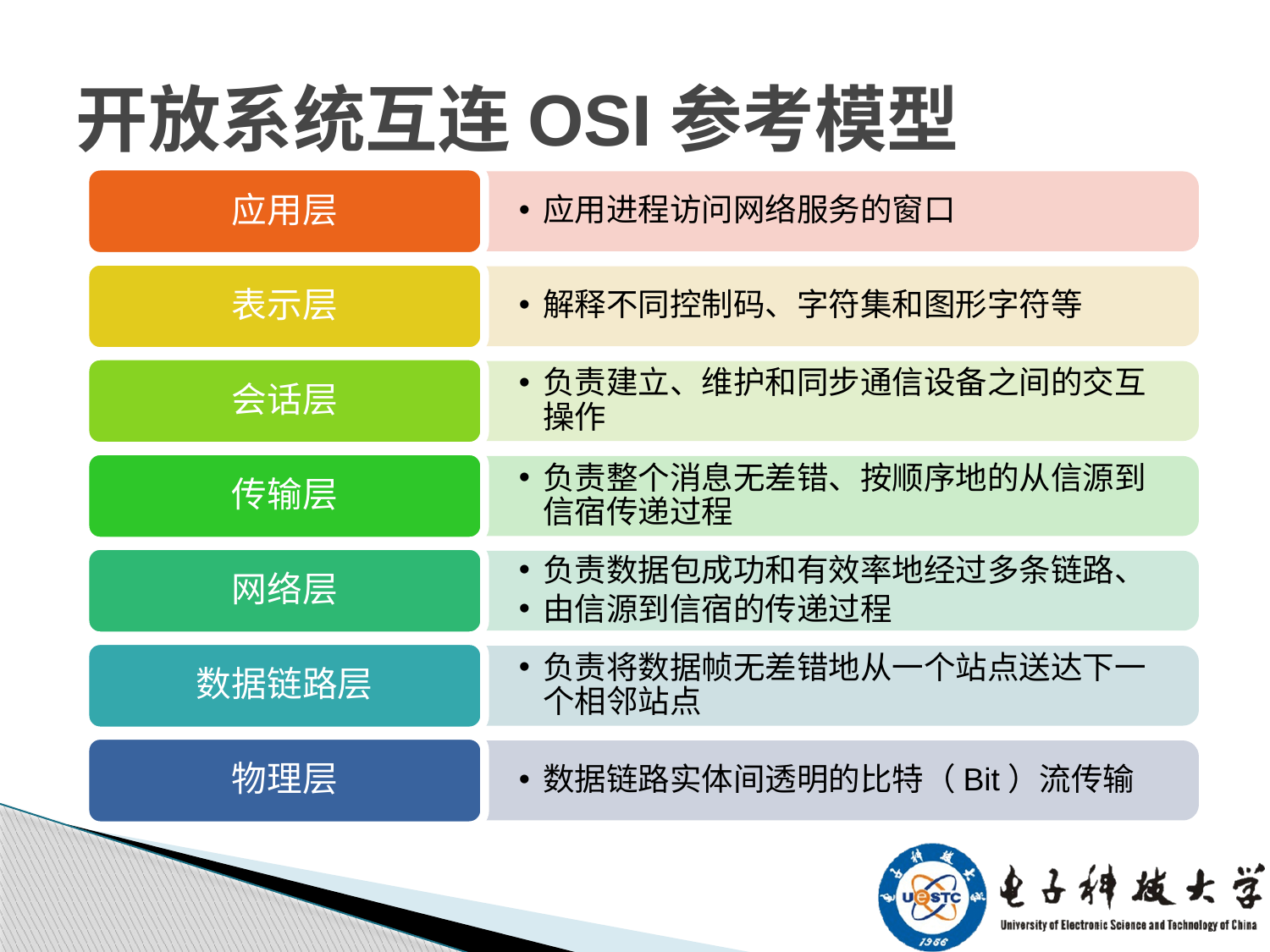

# 开放系统互连OSI参考模型
应用层
应用进程访问网络服务的窗口
表示层
解释不同控制码、字符集和图形字符等
会话层
负责建立、维护和同步通信设备之间的交互操作
传输层
负责整个消息无差错、按顺序地的从信源到信宿传递过程
网络层
负责数据包成功和有效率地经过多条链路、
由信源到信宿的传递过程
数据链路层
负责将数据帧无差错地从一个站点送达下一个相邻站点
物理层
数据链路实体间透明的比特（Bit）流传输